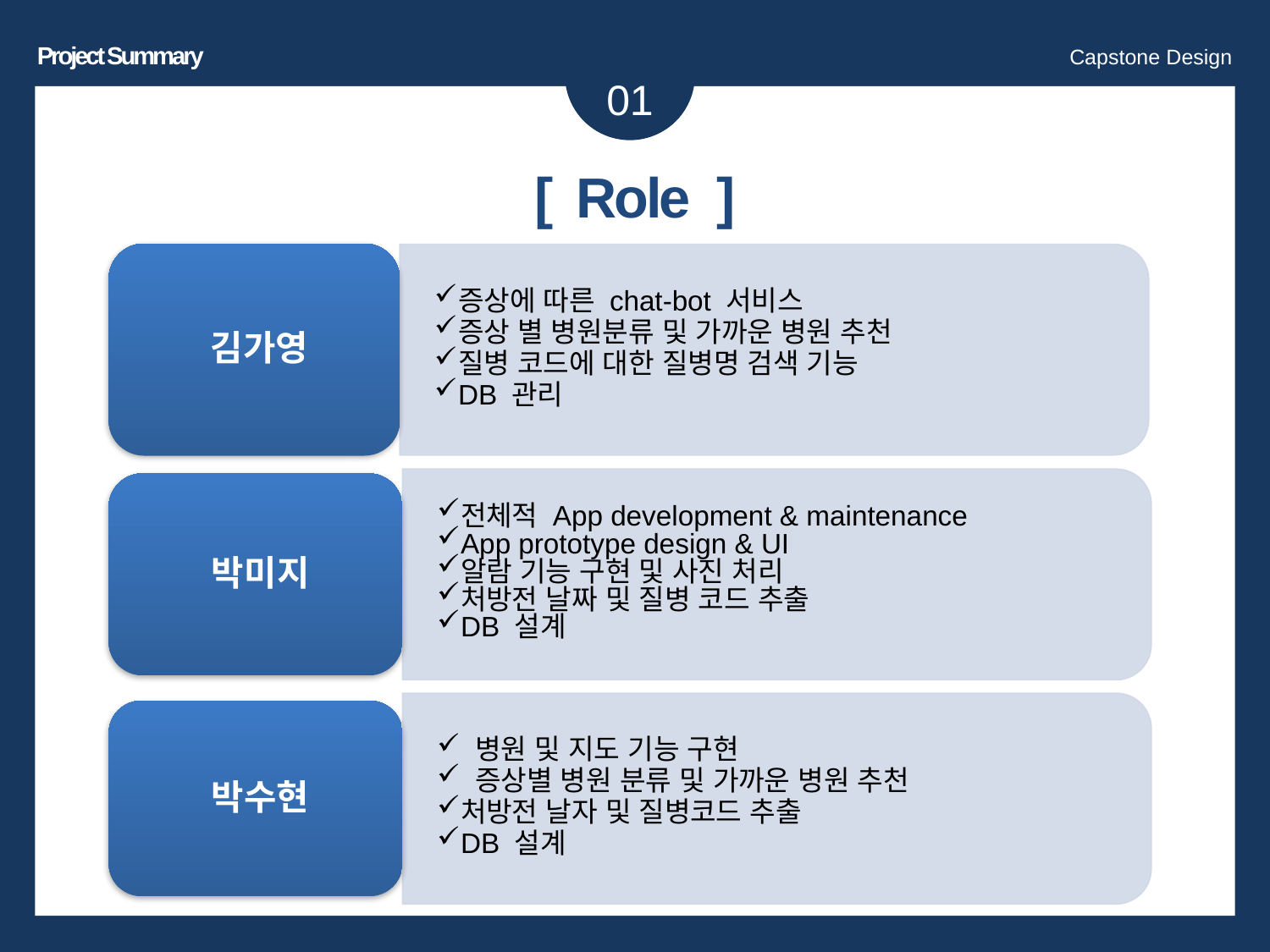

Project Summary
Capstone Design
01

[  Role  ]
증상에 따른 chat-bot 서비스
증상 별 병원분류 및 가까운 병원 추천
질병 코드에 대한 질병명 검색 기능
DB 관리
김가영
전체적 App development & maintenance
App prototype design & UI
알람 기능 구현 및 사진 처리
처방전 날짜 및 질병 코드 추출
DB 설계
박미지
 병원 및 지도 기능 구현
 증상별 병원 분류 및 가까운 병원 추천
처방전 날자 및 질병코드 추출
DB 설계
박수현